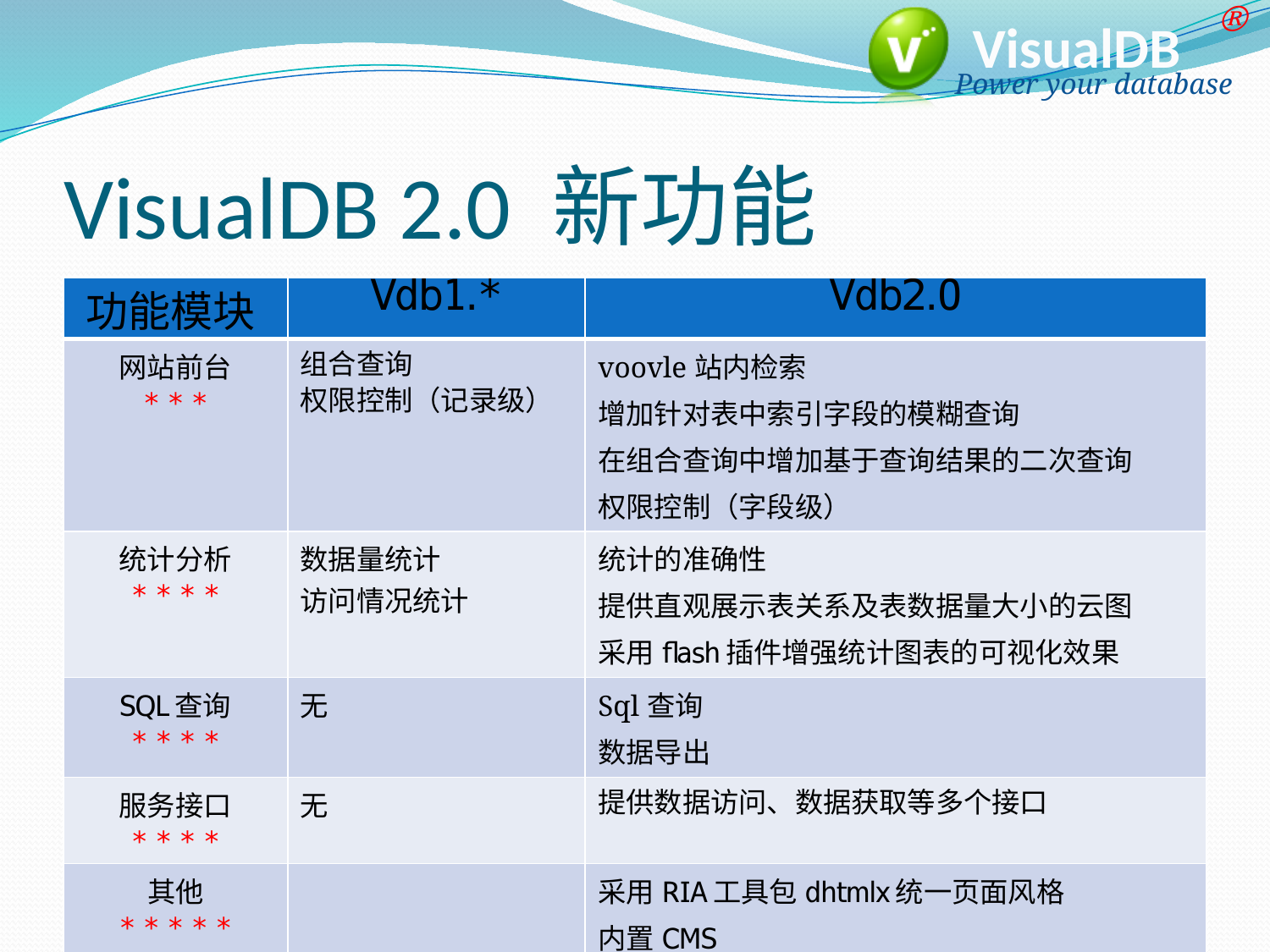

# VisualDB 2.0 新功能
| 功能模块 | Vdb1.\* | Vdb2.0 |
| --- | --- | --- |
| 网站前台 \* \* \* | 组合查询 权限控制（记录级） | voovle站内检索 增加针对表中索引字段的模糊查询 在组合查询中增加基于查询结果的二次查询 权限控制（字段级） |
| 统计分析 \* \* \* \* | 数据量统计 访问情况统计 | 统计的准确性 提供直观展示表关系及表数据量大小的云图 采用flash插件增强统计图表的可视化效果 |
| SQL查询 \* \* \* \* | 无 | Sql查询 数据导出 |
| 服务接口 \* \* \* \* | 无 | 提供数据访问、数据获取等多个接口 |
| 其他 \* \* \* \* \* |  | 采用RIA工具包dhtmlx统一页面风格 内置CMS |